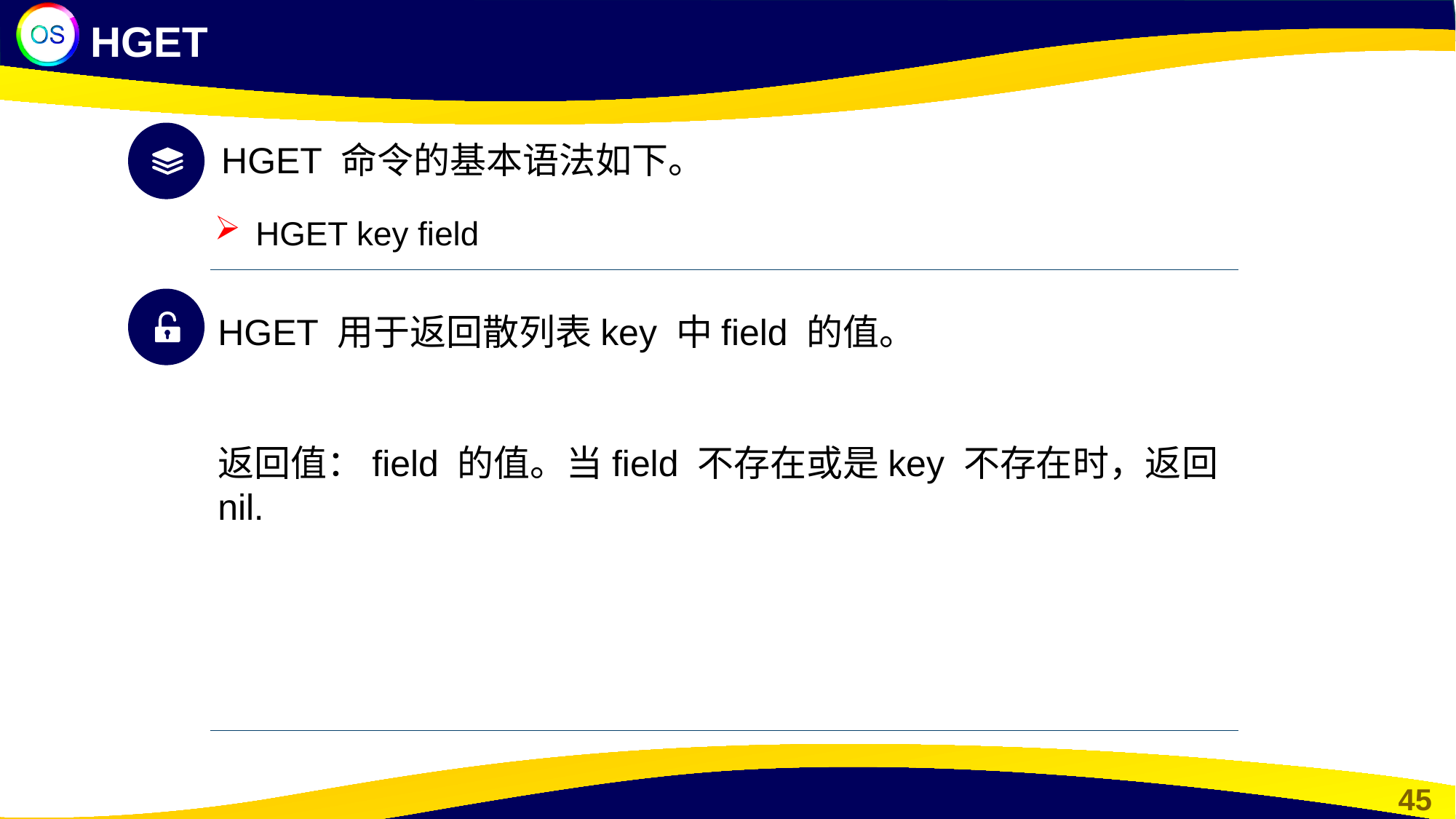

HGET

HGET 命令的基本语法如下。

HGET key field

HGET 用于返回散列表key 中field 的值。

返回值：field 的值。当field 不存在或是key 不存在时，返回 nil.